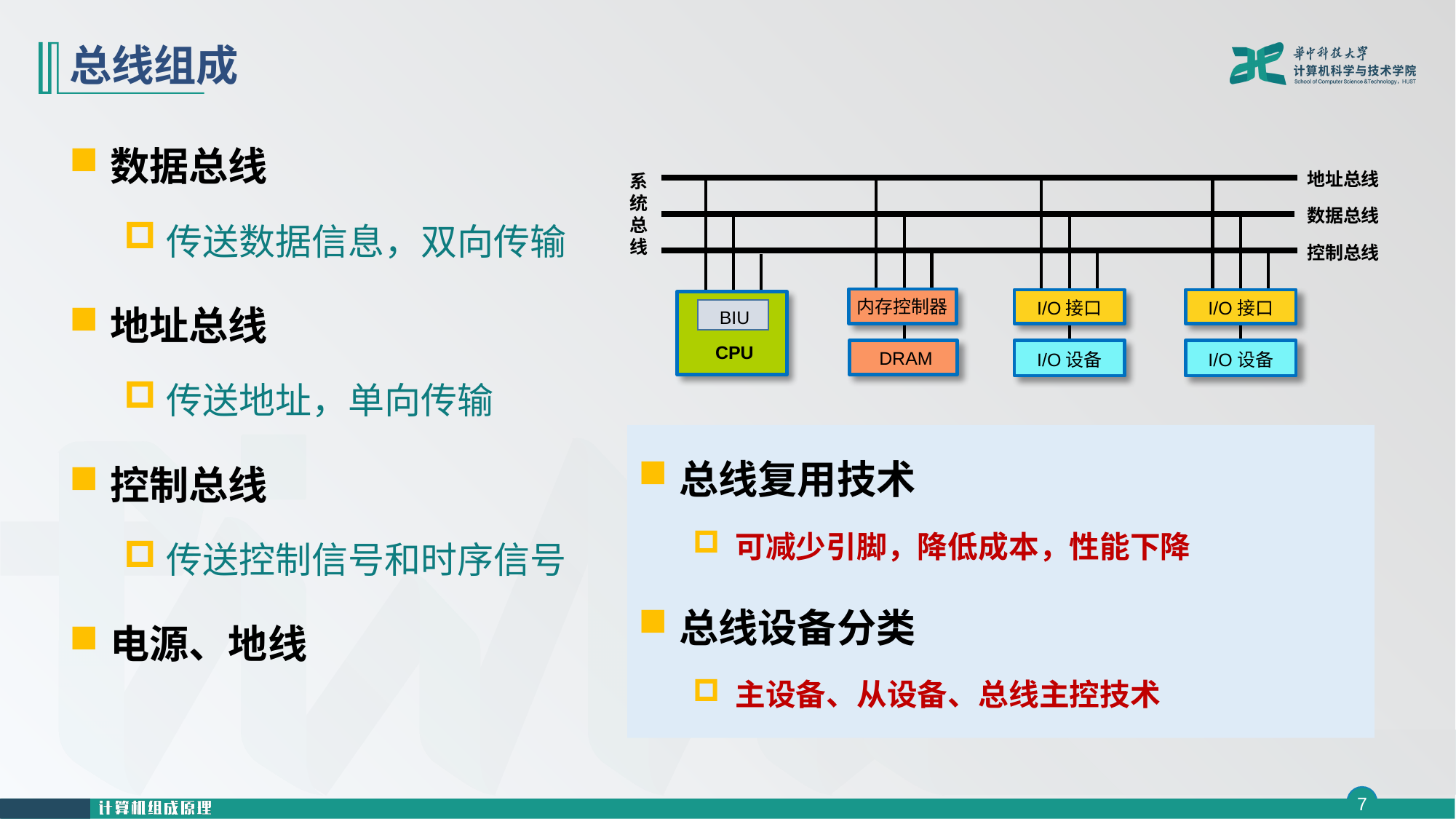

# 总线组成
数据总线
传送数据信息，双向传输
地址总线
传送地址，单向传输
控制总线
传送控制信号和时序信号
电源、地线
地址总线
系统总线

I/O接口

I/O设备

I/O接口

I/O设备
数据总线
控制总线

内存控制器

DRAM

CPU

BIU
总线复用技术
可减少引脚，降低成本，性能下降
总线设备分类
主设备、从设备、总线主控技术